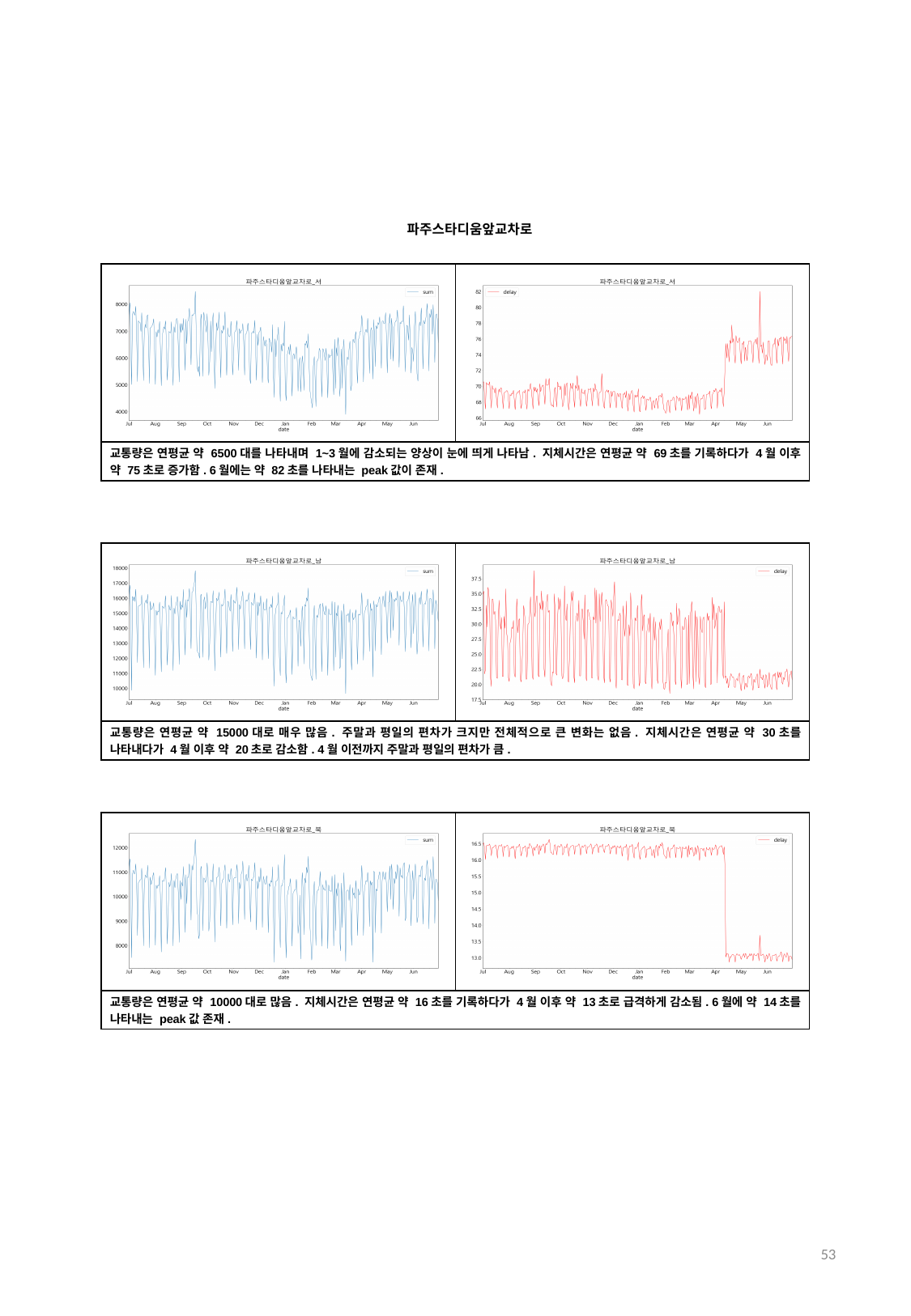

파주스타디움앞교차로
|  |  |
| --- | --- |
| 교통량은 연평균 약 6500대를 나타내며 1~3월에 감소되는 양상이 눈에 띄게 나타남. 지체시간은 연평균 약 69초를 기록하다가 4월 이후 약 75초로 증가함. 6월에는 약 82초를 나타내는 peak값이 존재. |  |
|  |  |
| --- | --- |
| 교통량은 연평균 약 15000대로 매우 많음. 주말과 평일의 편차가 크지만 전체적으로 큰 변화는 없음. 지체시간은 연평균 약 30초를 나타내다가 4월 이후 약 20초로 감소함. 4월 이전까지 주말과 평일의 편차가 큼. |  |
|  |  |
| --- | --- |
| 교통량은 연평균 약 10000대로 많음. 지체시간은 연평균 약 16초를 기록하다가 4월 이후 약 13초로 급격하게 감소됨. 6월에 약 14초를 나타내는 peak값 존재. |  |
53